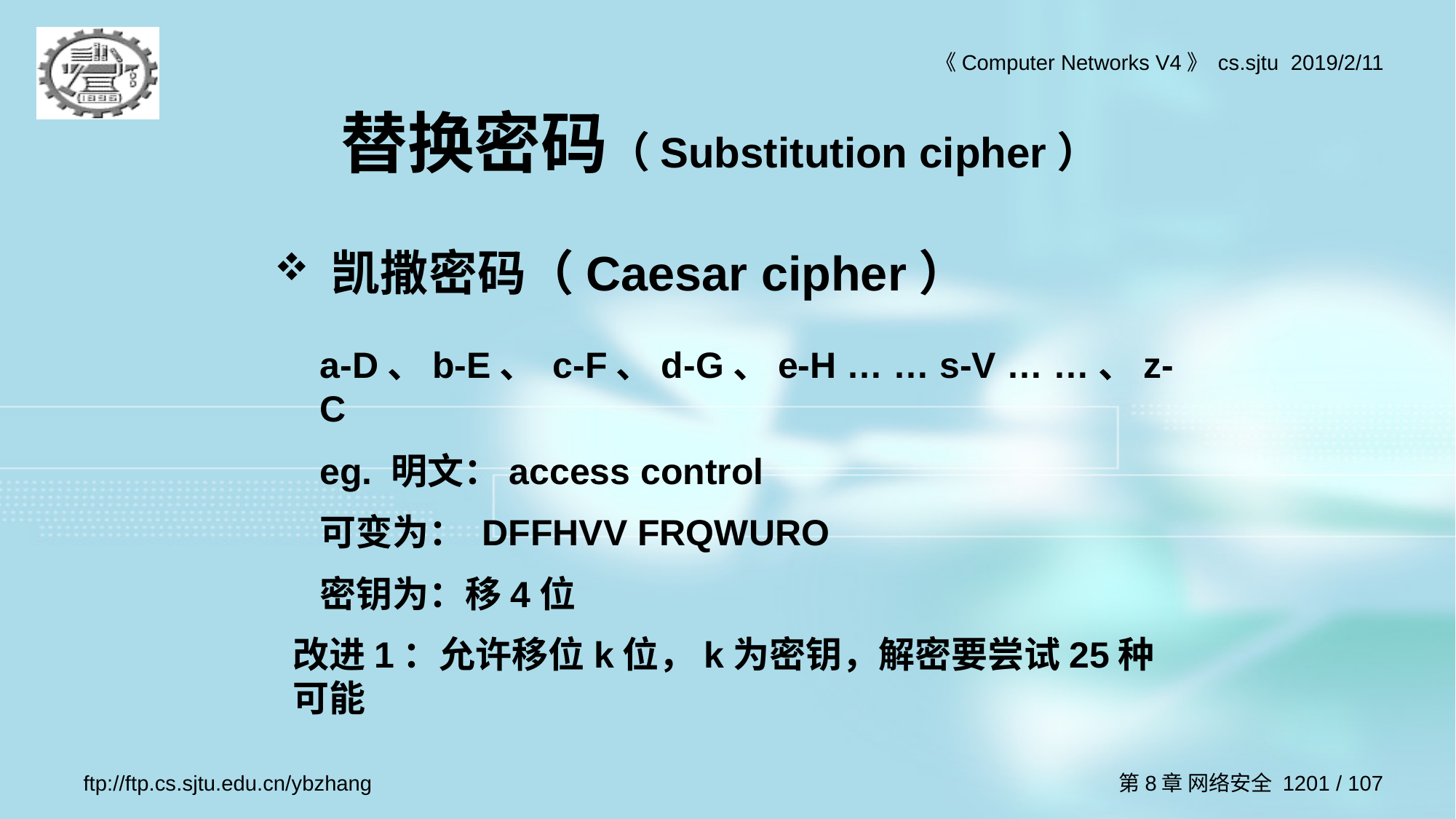

# 替换密码（Substitution cipher）
凯撒密码（Caesar cipher）
a-D、b-E、 c-F、d-G、e-H … … s-V … …、z-C
eg. 明文：access control
可变为： DFFHVV FRQWURO
密钥为：移4位
改进1：允许移位k位，k为密钥，解密要尝试25种可能